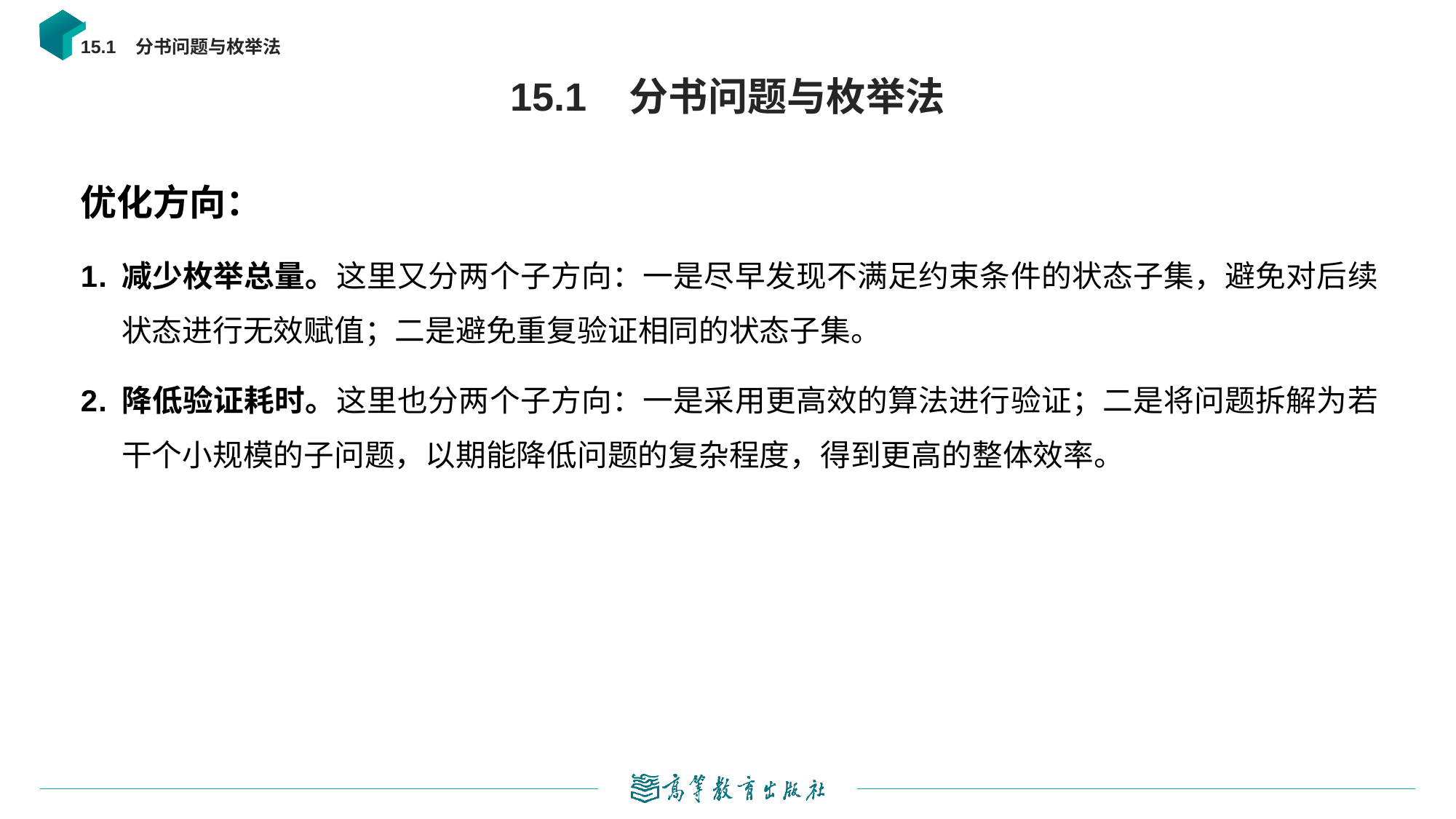

15.1   分书问题与枚举法
# 15.1   分书问题与枚举法
优化方向：
减少枚举总量。这里又分两个子方向：一是尽早发现不满足约束条件的状态子集，避免对后续状态进行无效赋值；二是避免重复验证相同的状态子集。
降低验证耗时。这里也分两个子方向：一是采用更高效的算法进行验证；二是将问题拆解为若干个小规模的子问题，以期能降低问题的复杂程度，得到更高的整体效率。